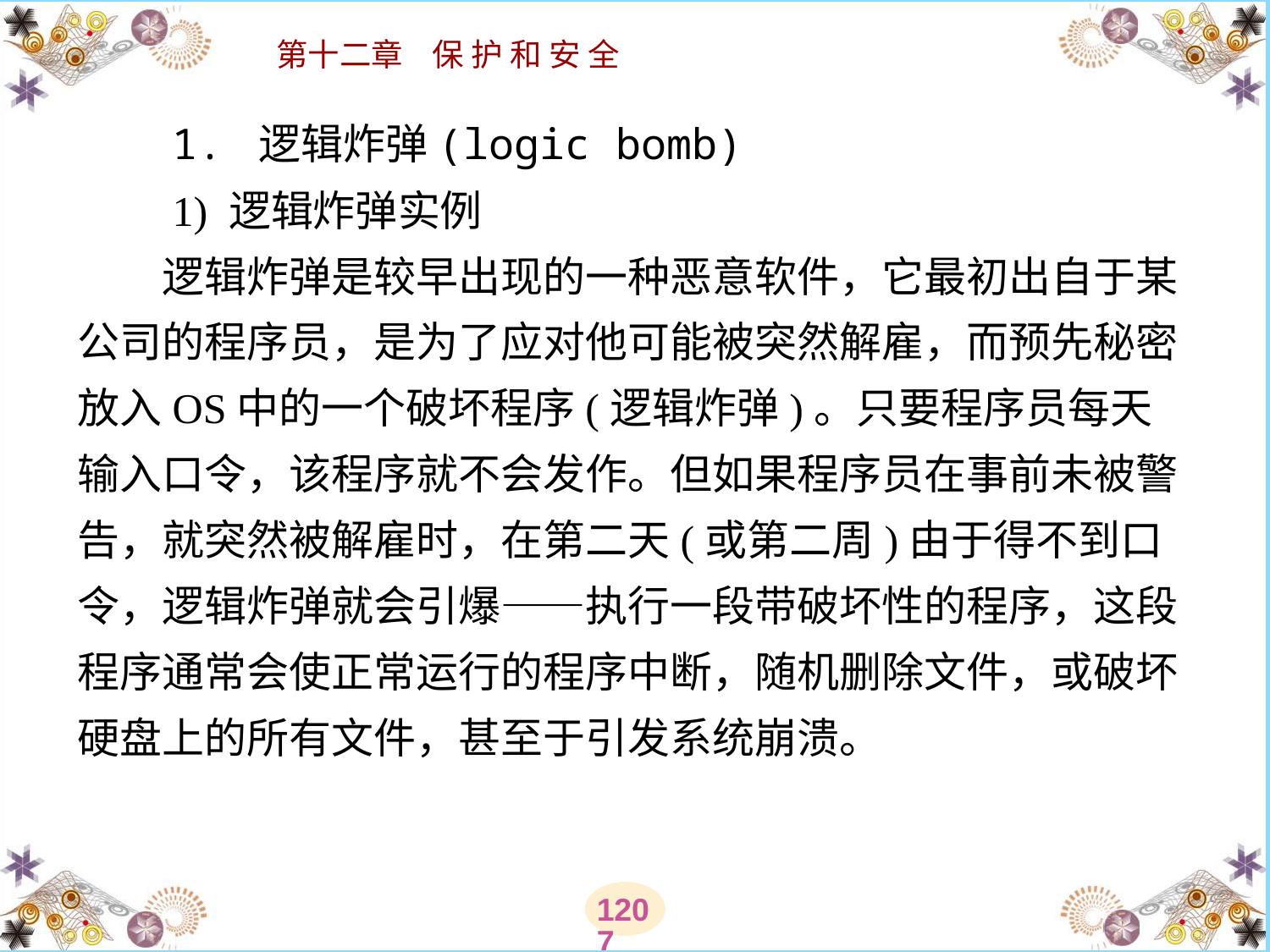

# 1. 逻辑炸弹(logic bomb) 　　1) 逻辑炸弹实例 　　逻辑炸弹是较早出现的一种恶意软件，它最初出自于某公司的程序员，是为了应对他可能被突然解雇，而预先秘密放入OS中的一个破坏程序(逻辑炸弹)。只要程序员每天输入口令，该程序就不会发作。但如果程序员在事前未被警告，就突然被解雇时，在第二天(或第二周)由于得不到口令，逻辑炸弹就会引爆——执行一段带破坏性的程序，这段程序通常会使正常运行的程序中断，随机删除文件，或破坏硬盘上的所有文件，甚至于引发系统崩溃。